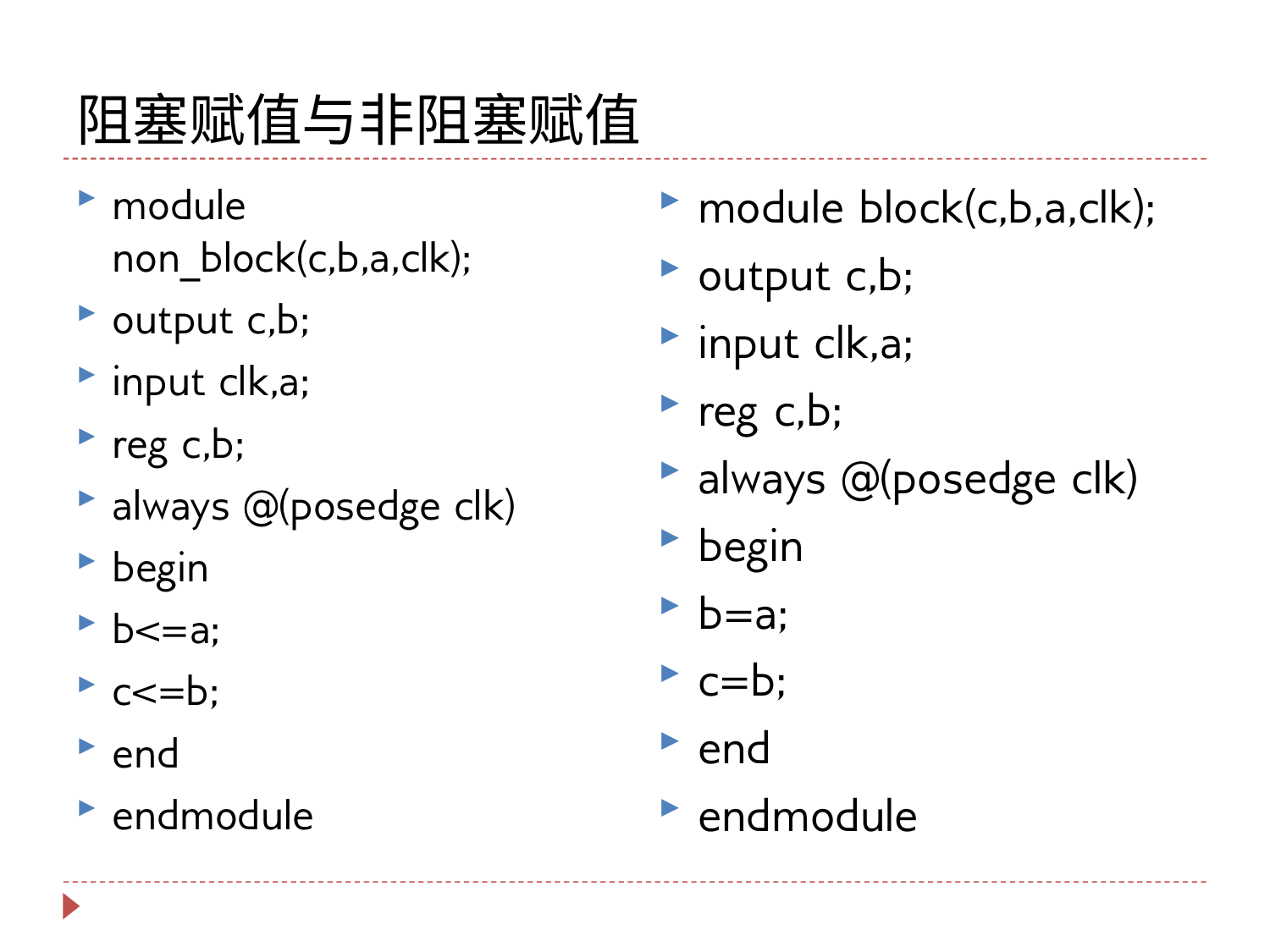

# 阻塞赋值与非阻塞赋值
module non_block(c,b,a,clk);
output c,b;
input clk,a;
reg c,b;
always @(posedge clk)
begin
b<=a;
c<=b;
end
endmodule

module block(c,b,a,clk);
output c,b;
input clk,a;
reg c,b;
always @(posedge clk)
begin
b=a;
c=b;
end
endmodule